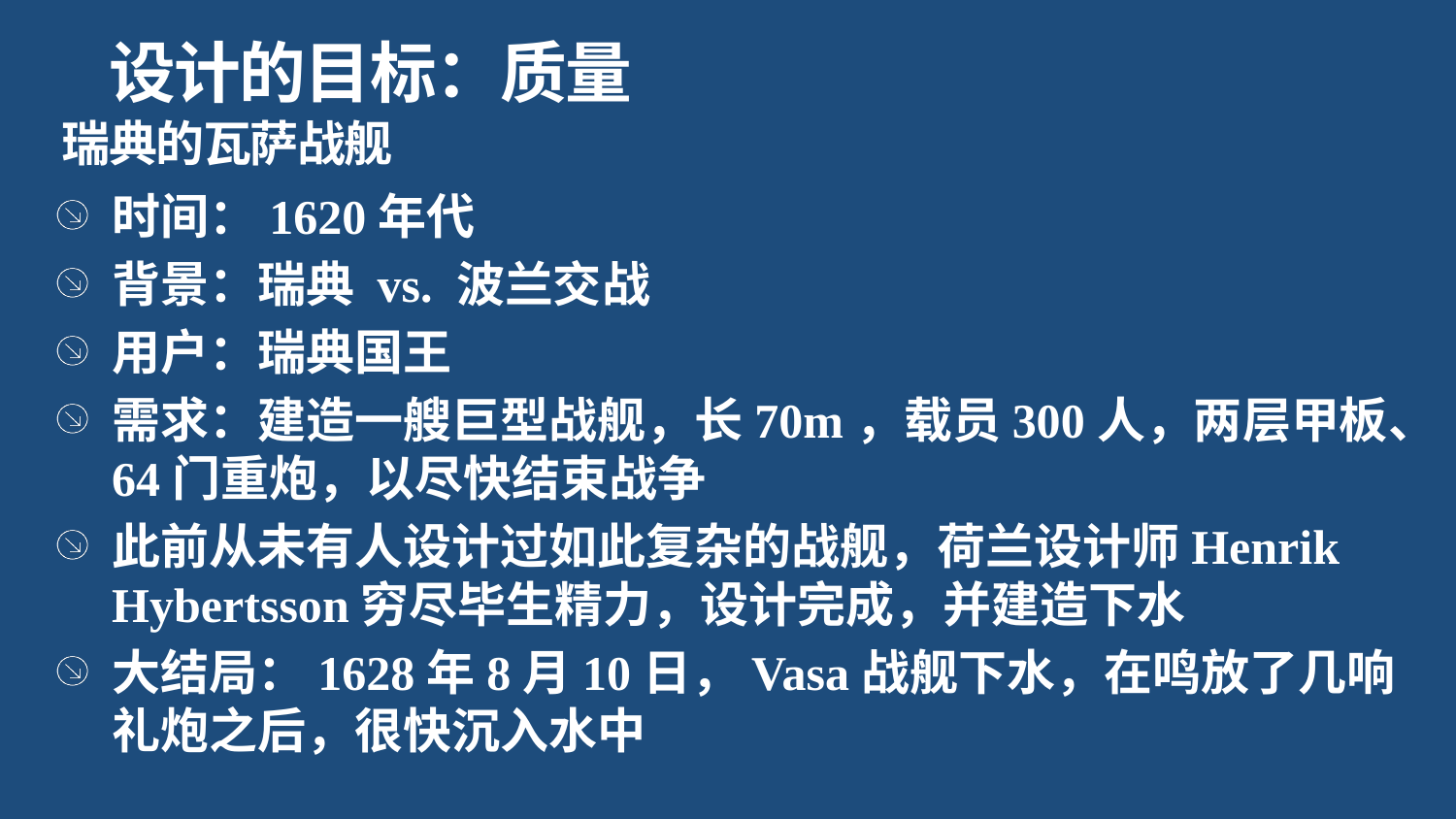

设计的目标：质量
# 瑞典的瓦萨战舰
时间：1620年代
背景：瑞典 vs. 波兰交战
用户：瑞典国王
需求：建造一艘巨型战舰，长70m，载员300人，两层甲板、64门重炮，以尽快结束战争
此前从未有人设计过如此复杂的战舰，荷兰设计师Henrik Hybertsson穷尽毕生精力，设计完成，并建造下水
大结局：1628年8月10日，Vasa战舰下水，在鸣放了几响礼炮之后，很快沉入水中